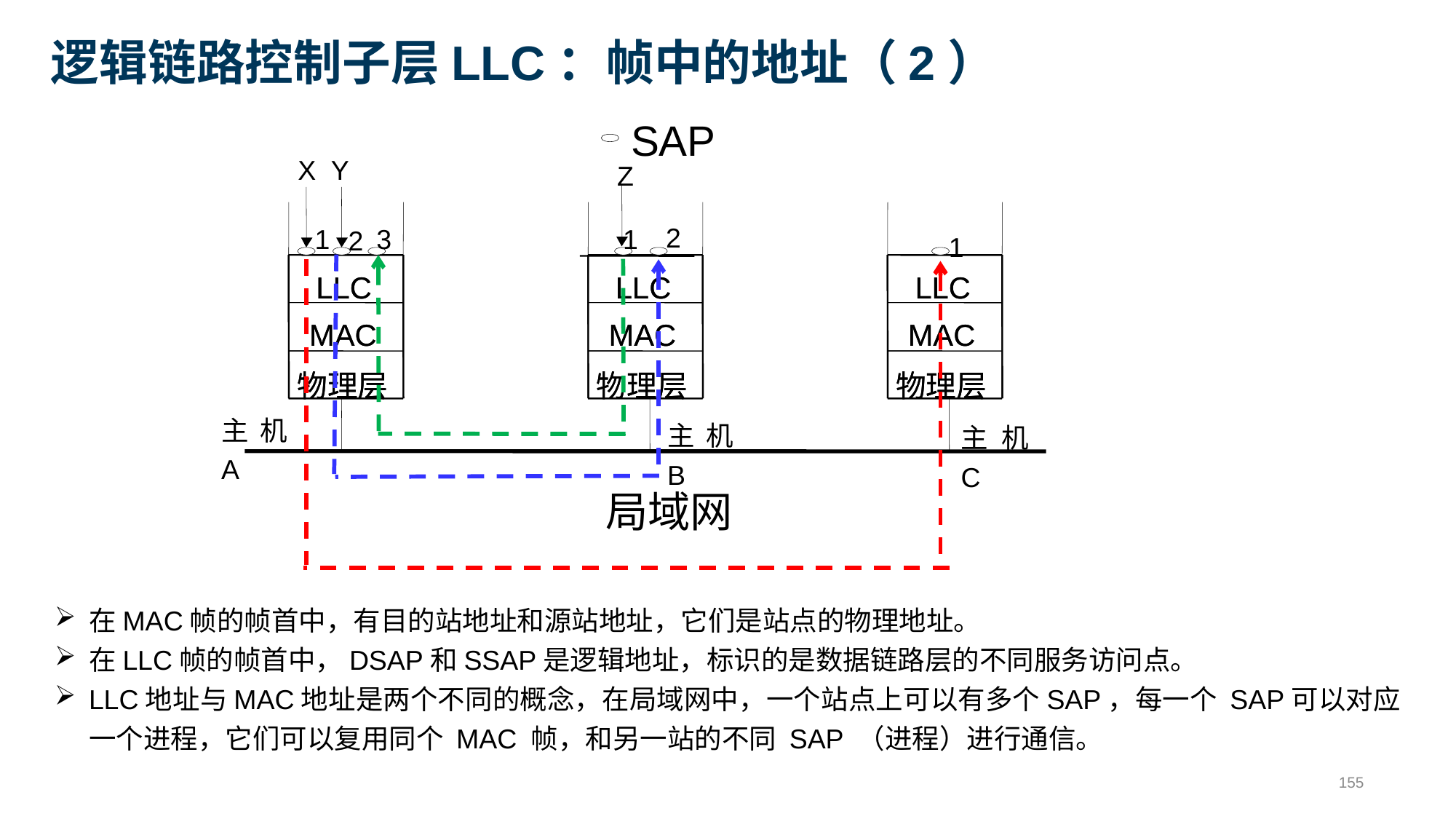

# 逻辑链路控制子层LLC：帧中的地址（2）

SAP

X
Y
Z

2
1
3
1
2

1

LLC
LLC
LLC
LLC
LLC
LLC

MAC
MAC
MAC
MAC
MAC
MAC

物理层
物理层
物理层
物理层
物理层
物理层

主机A
主机B
主机C

局域网
在MAC帧的帧首中，有目的站地址和源站地址，它们是站点的物理地址。
在LLC帧的帧首中，DSAP和SSAP是逻辑地址，标识的是数据链路层的不同服务访问点。
LLC地址与MAC地址是两个不同的概念，在局域网中，一个站点上可以有多个SAP，每一个 SAP可以对应一个进程，它们可以复用同个 MAC 帧，和另一站的不同 SAP （进程）进行通信。
155